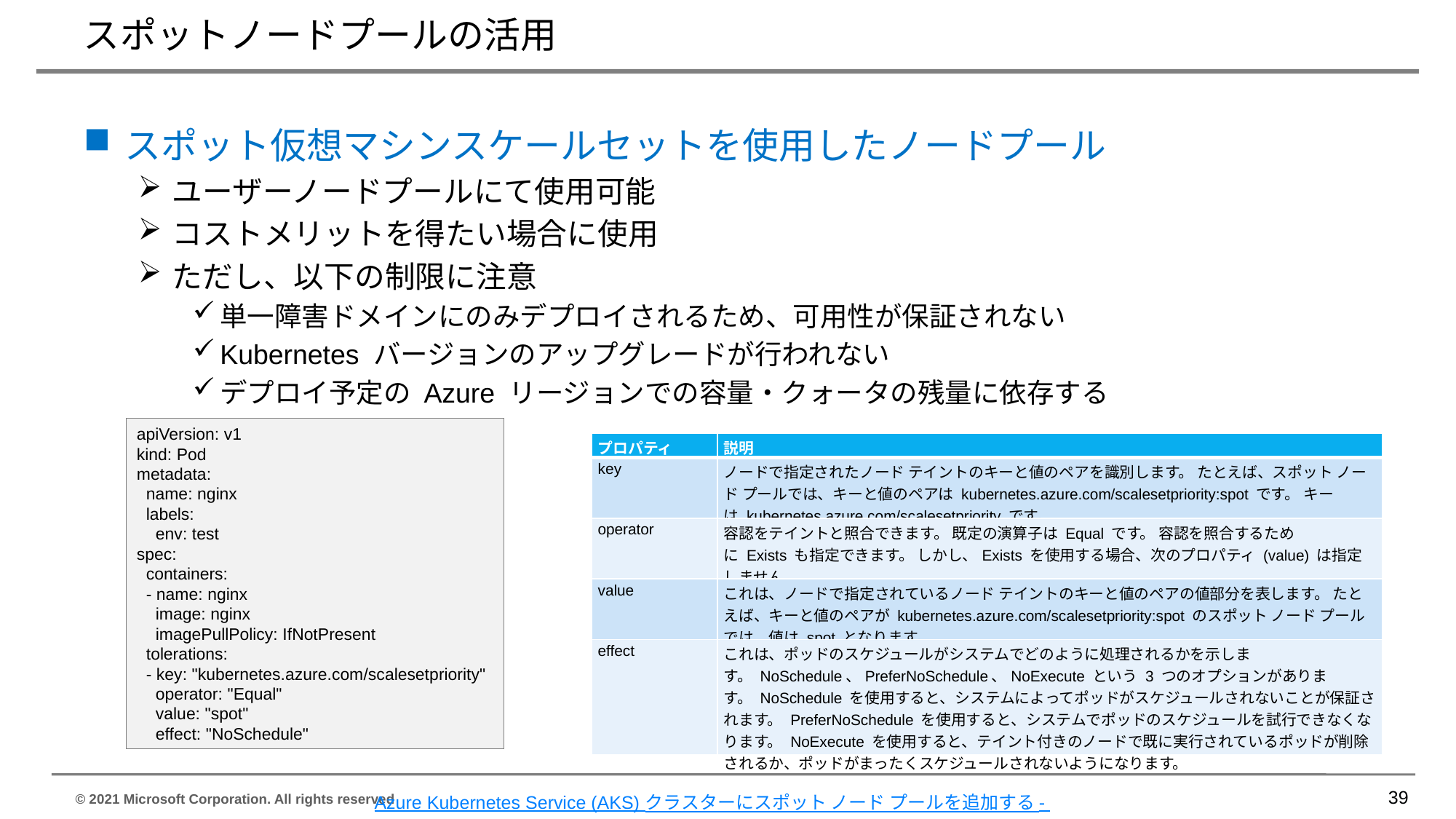

# スポットノードプールの活用
スポット仮想マシンスケールセットを使用したノードプール
ユーザーノードプールにて使用可能
コストメリットを得たい場合に使用
ただし、以下の制限に注意
単一障害ドメインにのみデプロイされるため、可用性が保証されない
Kubernetes バージョンのアップグレードが行われない
デプロイ予定の Azure リージョンでの容量・クォータの残量に依存する
apiVersion: v1
kind: Pod
metadata:
  name: nginx
  labels:
    env: test
spec:
  containers:
  - name: nginx
    image: nginx
    imagePullPolicy: IfNotPresent
  tolerations:
  - key: "kubernetes.azure.com/scalesetpriority"
    operator: "Equal"
    value: "spot"
    effect: "NoSchedule"
| プロパティ | 説明 |
| --- | --- |
| key | ノードで指定されたノード テイントのキーと値のペアを識別します。 たとえば、スポット ノード プールでは、キーと値のペアは kubernetes.azure.com/scalesetpriority:spot です。 キーは kubernetes.azure.com/scalesetpriority です。 |
| operator | 容認をテイントと照合できます。 既定の演算子は Equal です。 容認を照合するために Exists も指定できます。 しかし、Exists を使用する場合、次のプロパティ (value) は指定しません。 |
| value | これは、ノードで指定されているノード テイントのキーと値のペアの値部分を表します。 たとえば、キーと値のペアが kubernetes.azure.com/scalesetpriority:spot のスポット ノード プールでは、値は spot となります。 |
| effect | これは、ポッドのスケジュールがシステムでどのように処理されるかを示します。 NoSchedule、PreferNoSchedule、NoExecute という 3 つのオプションがあります。 NoSchedule を使用すると、システムによってポッドがスケジュールされないことが保証されます。 PreferNoSchedule を使用すると、システムでポッドのスケジュールを試行できなくなります。 NoExecute を使用すると、テイント付きのノードで既に実行されているポッドが削除されるか、ポッドがまったくスケジュールされないようになります。 |
39
Azure Kubernetes Service (AKS) クラスターにスポット ノード プールを追加する - Azure Kubernetes Service | Microsoft Docs